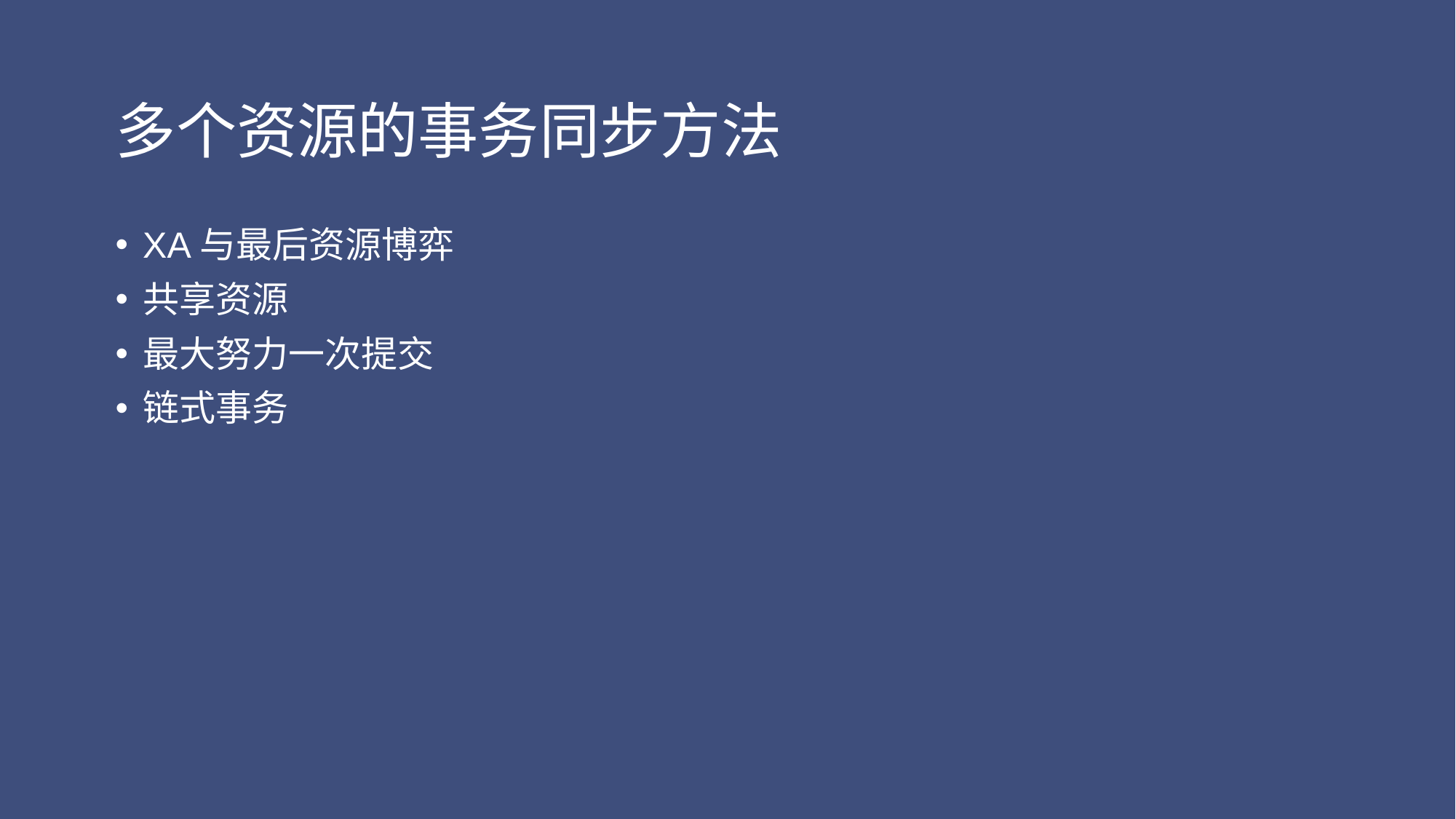

# 多个资源的事务同步方法
XA与最后资源博弈
共享资源
最大努力一次提交
链式事务